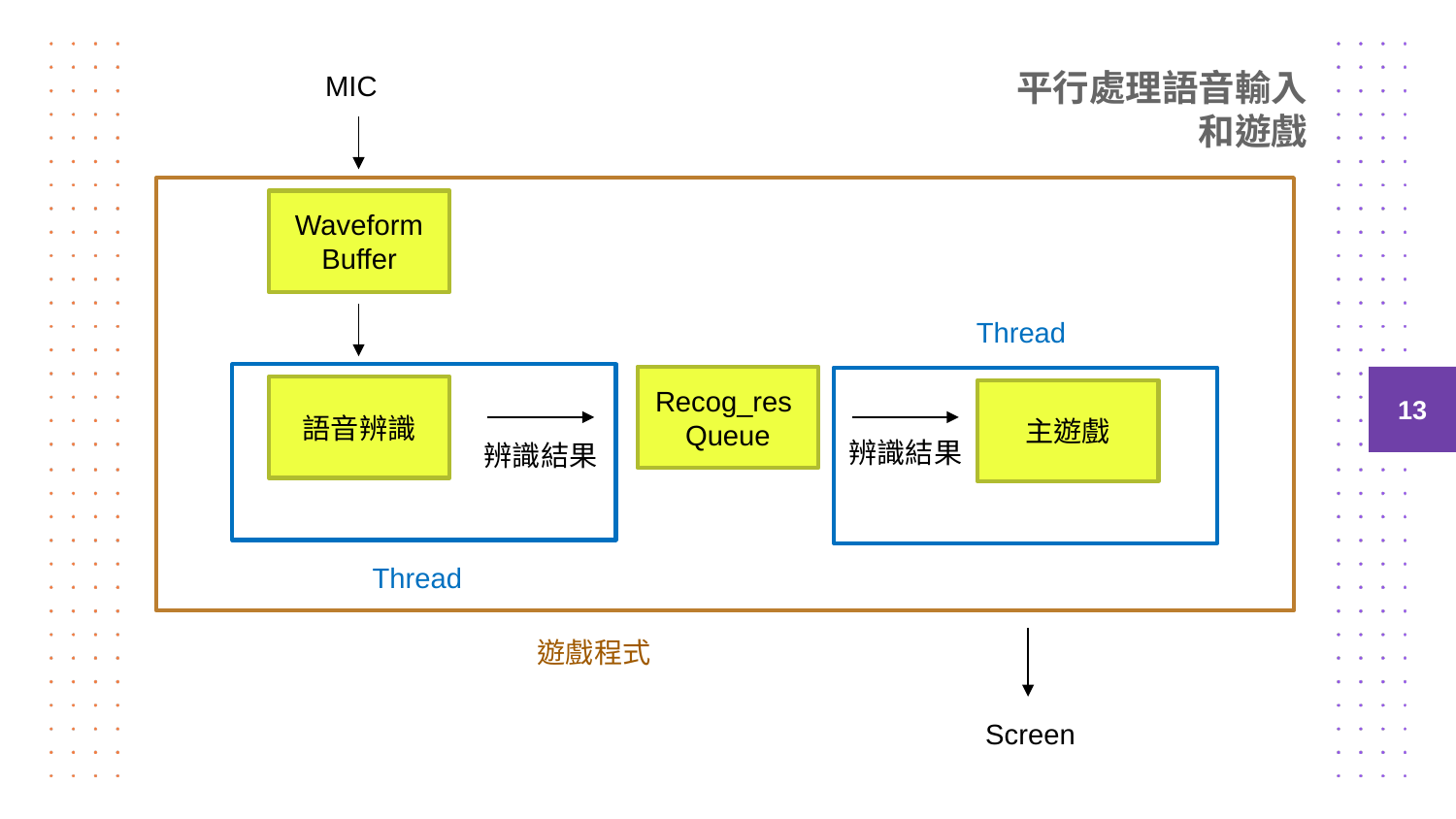

# 平行處理語音輸入和遊戲
MIC

Waveform
Buffer
Thread

Recog_res
Queue
13

語音辨識
主遊戲
辨識結果
辨識結果
Thread
遊戲程式
Screen